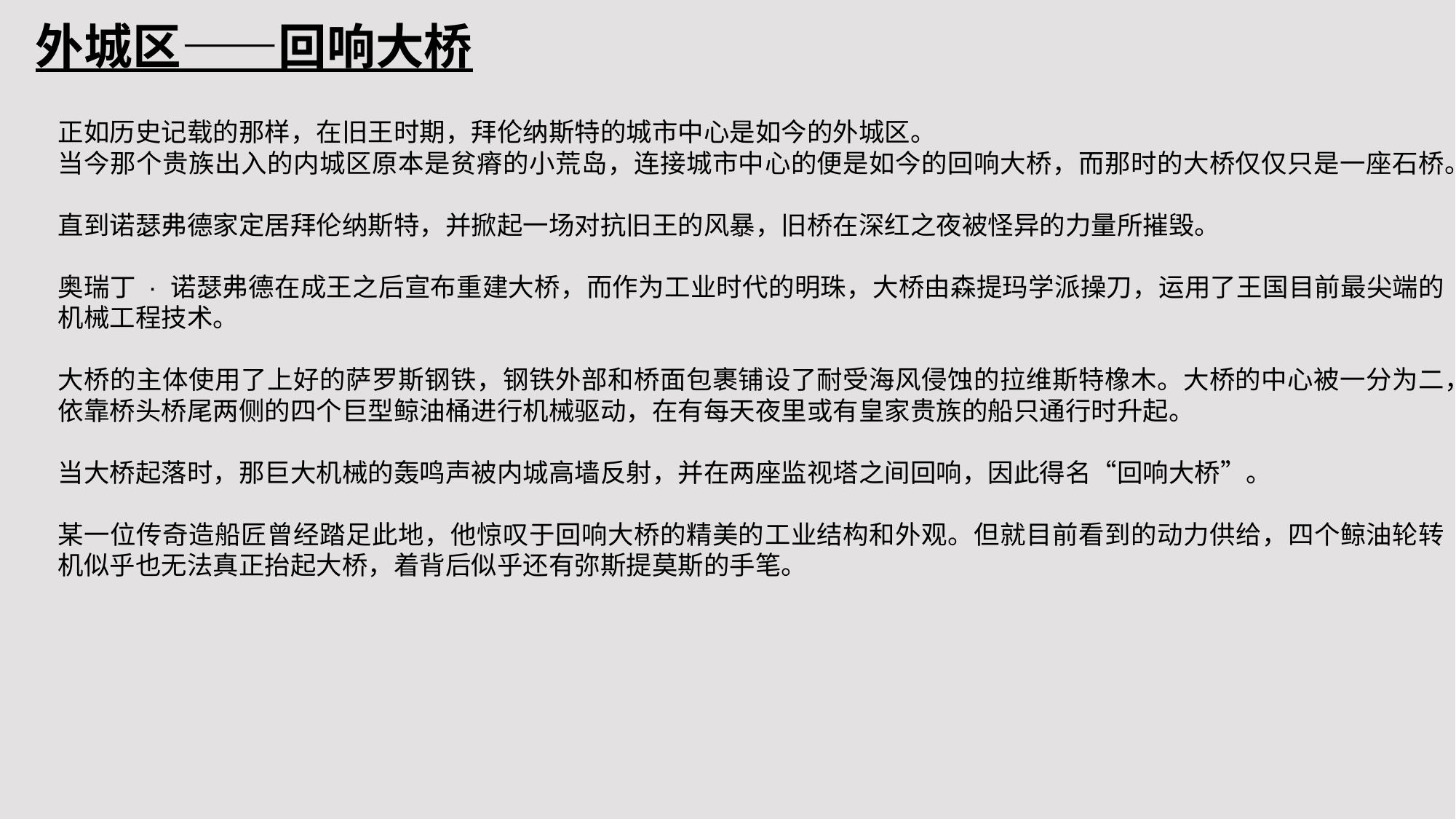

外城区——回响大桥
正如历史记载的那样，在旧王时期，拜伦纳斯特的城市中心是如今的外城区。
当今那个贵族出入的内城区原本是贫瘠的小荒岛，连接城市中心的便是如今的回响大桥，而那时的大桥仅仅只是一座石桥。

直到诺瑟弗德家定居拜伦纳斯特，并掀起一场对抗旧王的风暴，旧桥在深红之夜被怪异的力量所摧毁。

奥瑞丁 · 诺瑟弗德在成王之后宣布重建大桥，而作为工业时代的明珠，大桥由森提玛学派操刀，运用了王国目前最尖端的机械工程技术。

大桥的主体使用了上好的萨罗斯钢铁，钢铁外部和桥面包裹铺设了耐受海风侵蚀的拉维斯特橡木。大桥的中心被一分为二，依靠桥头桥尾两侧的四个巨型鲸油桶进行机械驱动，在有每天夜里或有皇家贵族的船只通行时升起。

当大桥起落时，那巨大机械的轰鸣声被内城高墙反射，并在两座监视塔之间回响，因此得名“回响大桥”。

某一位传奇造船匠曾经踏足此地，他惊叹于回响大桥的精美的工业结构和外观。但就目前看到的动力供给，四个鲸油轮转机似乎也无法真正抬起大桥，着背后似乎还有弥斯提莫斯的手笔。